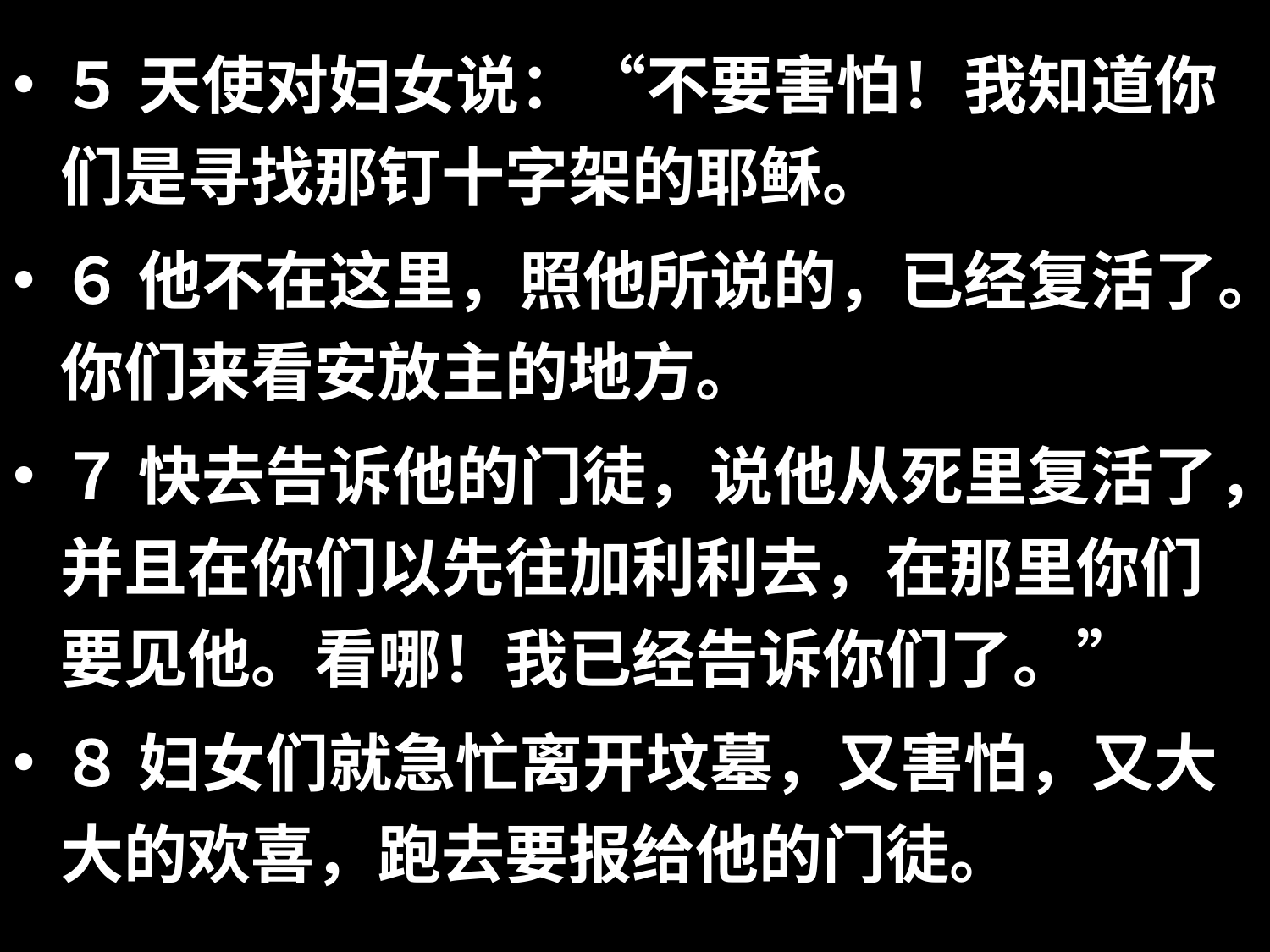

５ 天使对妇女说：“不要害怕！我知道你们是寻找那钉十字架的耶稣。
６ 他不在这里，照他所说的，已经复活了。你们来看安放主的地方。
７ 快去告诉他的门徒，说他从死里复活了，并且在你们以先往加利利去，在那里你们要见他。看哪！我已经告诉你们了。”
８ 妇女们就急忙离开坟墓，又害怕，又大大的欢喜，跑去要报给他的门徒。